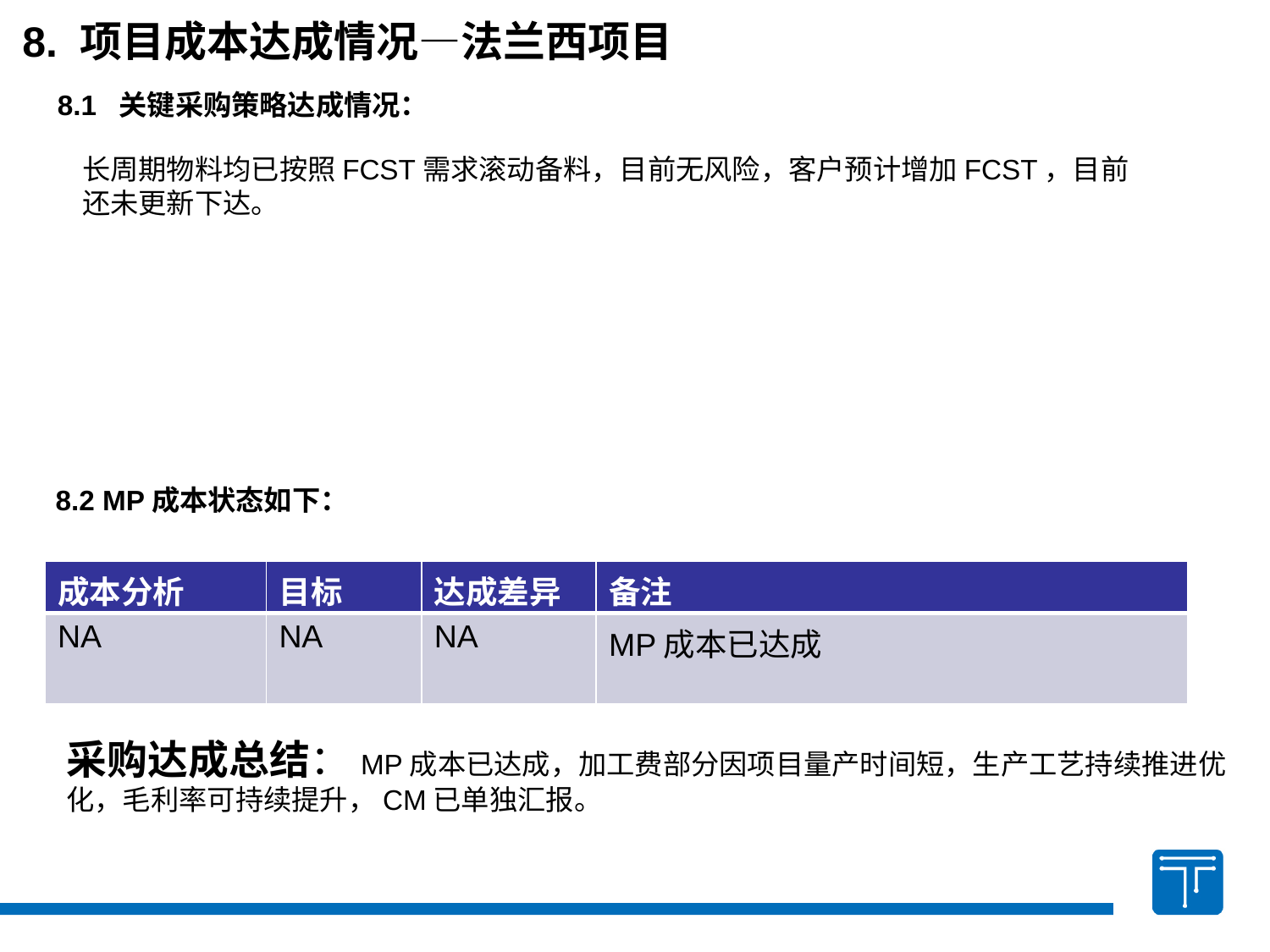

8. 项目成本达成情况—法兰西项目
8.1  关键采购策略达成情况：
长周期物料均已按照FCST需求滚动备料，目前无风险，客户预计增加FCST，目前还未更新下达。
8.2 MP成本状态如下：
| 成本分析 | 目标 | 达成差异 | 备注 |
| --- | --- | --- | --- |
| NA | NA | NA | MP成本已达成 |
采购达成总结：MP成本已达成，加工费部分因项目量产时间短，生产工艺持续推进优化，毛利率可持续提升，CM已单独汇报。